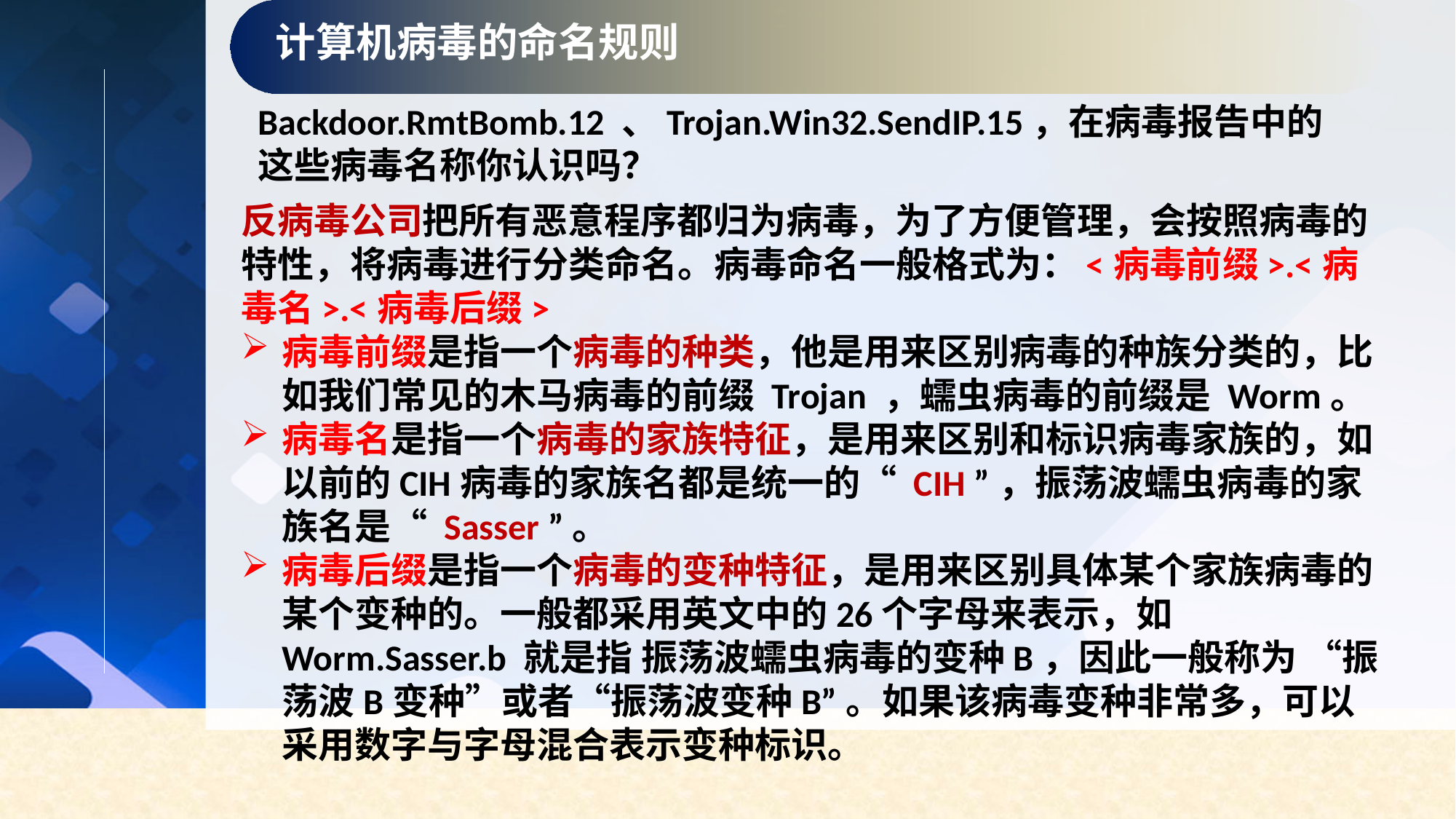

计算机病毒的命名规则
Backdoor.RmtBomb.12 、Trojan.Win32.SendIP.15，在病毒报告中的这些病毒名称你认识吗？
反病毒公司把所有恶意程序都归为病毒，为了方便管理，会按照病毒的特性，将病毒进行分类命名。病毒命名一般格式为：<病毒前缀>.<病毒名>.<病毒后缀>
病毒前缀是指一个病毒的种类，他是用来区别病毒的种族分类的，比如我们常见的木马病毒的前缀 Trojan ，蠕虫病毒的前缀是 Worm。
病毒名是指一个病毒的家族特征，是用来区别和标识病毒家族的，如以前的CIH病毒的家族名都是统一的“ CIH ”，振荡波蠕虫病毒的家族名是“ Sasser ”。
病毒后缀是指一个病毒的变种特征，是用来区别具体某个家族病毒的某个变种的。一般都采用英文中的26个字母来表示，如 Worm.Sasser.b 就是指 振荡波蠕虫病毒的变种B，因此一般称为 “振荡波B变种”或者“振荡波变种B”。如果该病毒变种非常多，可以采用数字与字母混合表示变种标识。